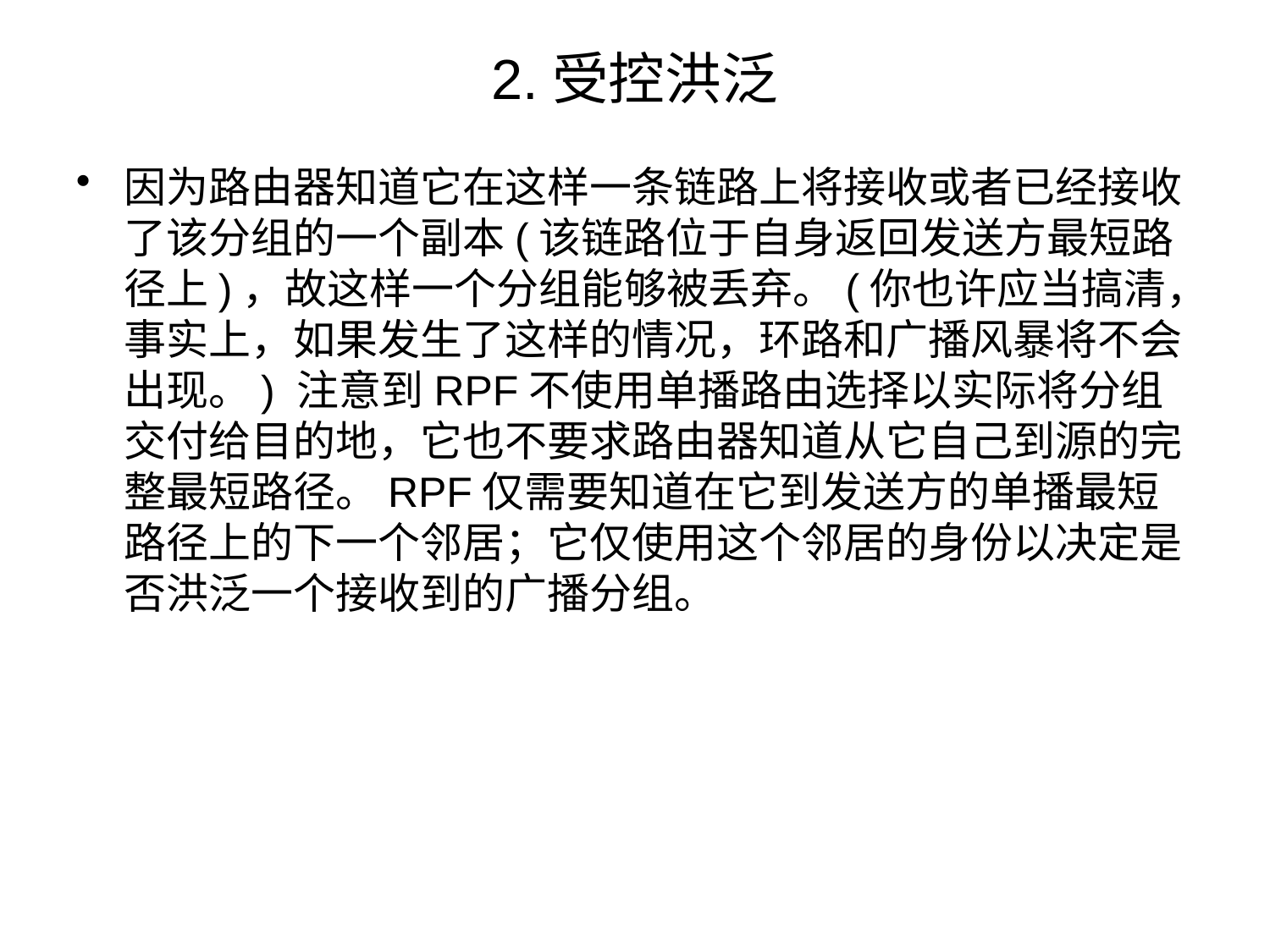

# 2.受控洪泛
因为路由器知道它在这样一条链路上将接收或者已经接收了该分组的一个副本(该链路位于自身返回发送方最短路径上)，故这样一个分组能够被丢弃。(你也许应当搞清，事实上，如果发生了这样的情况，环路和广播风暴将不会出现。) 注意到RPF不使用单播路由选择以实际将分组交付给目的地，它也不要求路由器知道从它自己到源的完整最短路径。RPF仅需要知道在它到发送方的单播最短路径上的下一个邻居；它仅使用这个邻居的身份以决定是否洪泛一个接收到的广播分组。